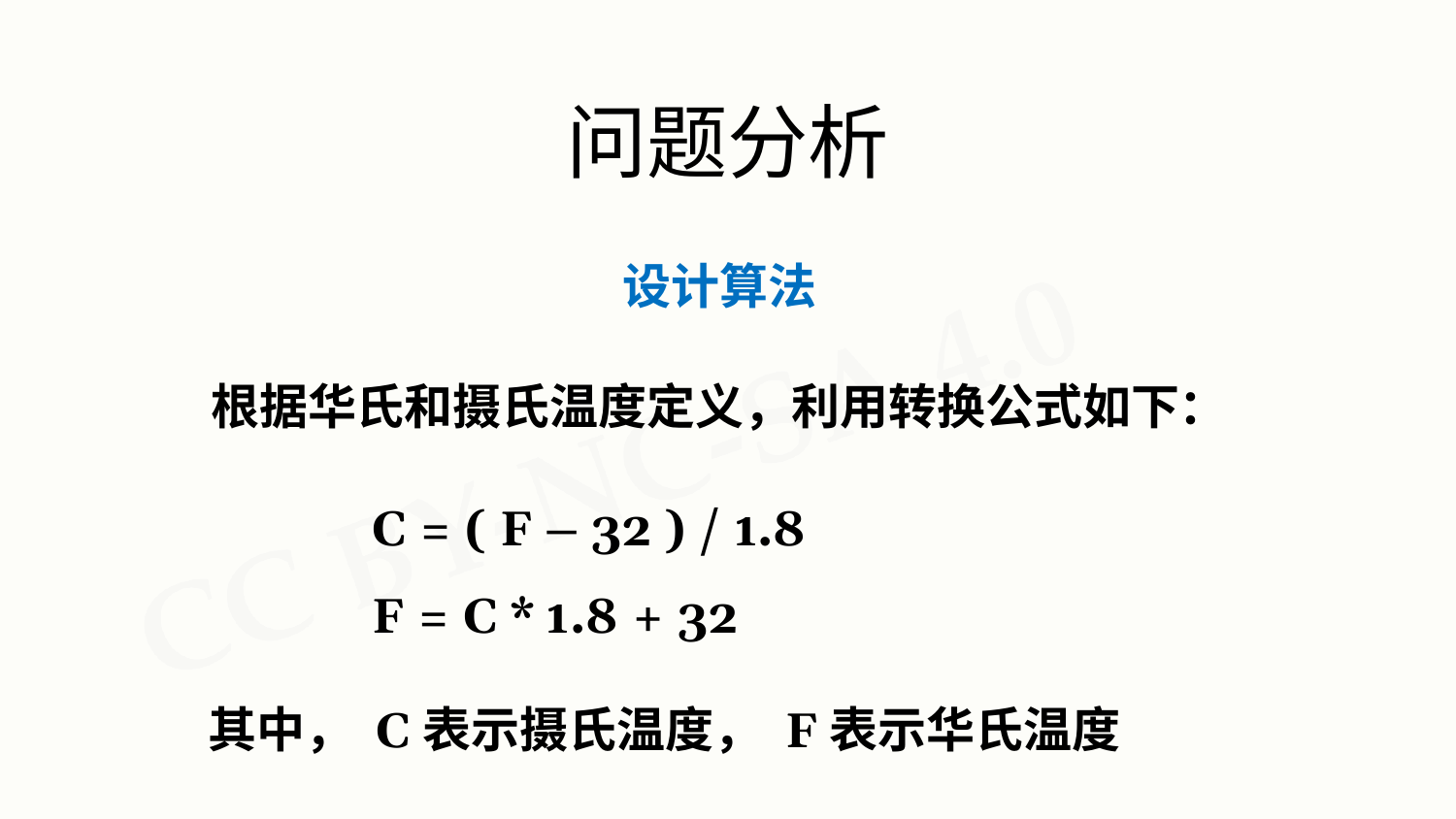

# 问题分析
设计算法

根据华氏和摄氏温度定义，利用转换公式如下：

C = ( F – 32 ) / 1.8
F = C * 1.8 + 32

其中， C表示摄氏温度， F表示华氏温度